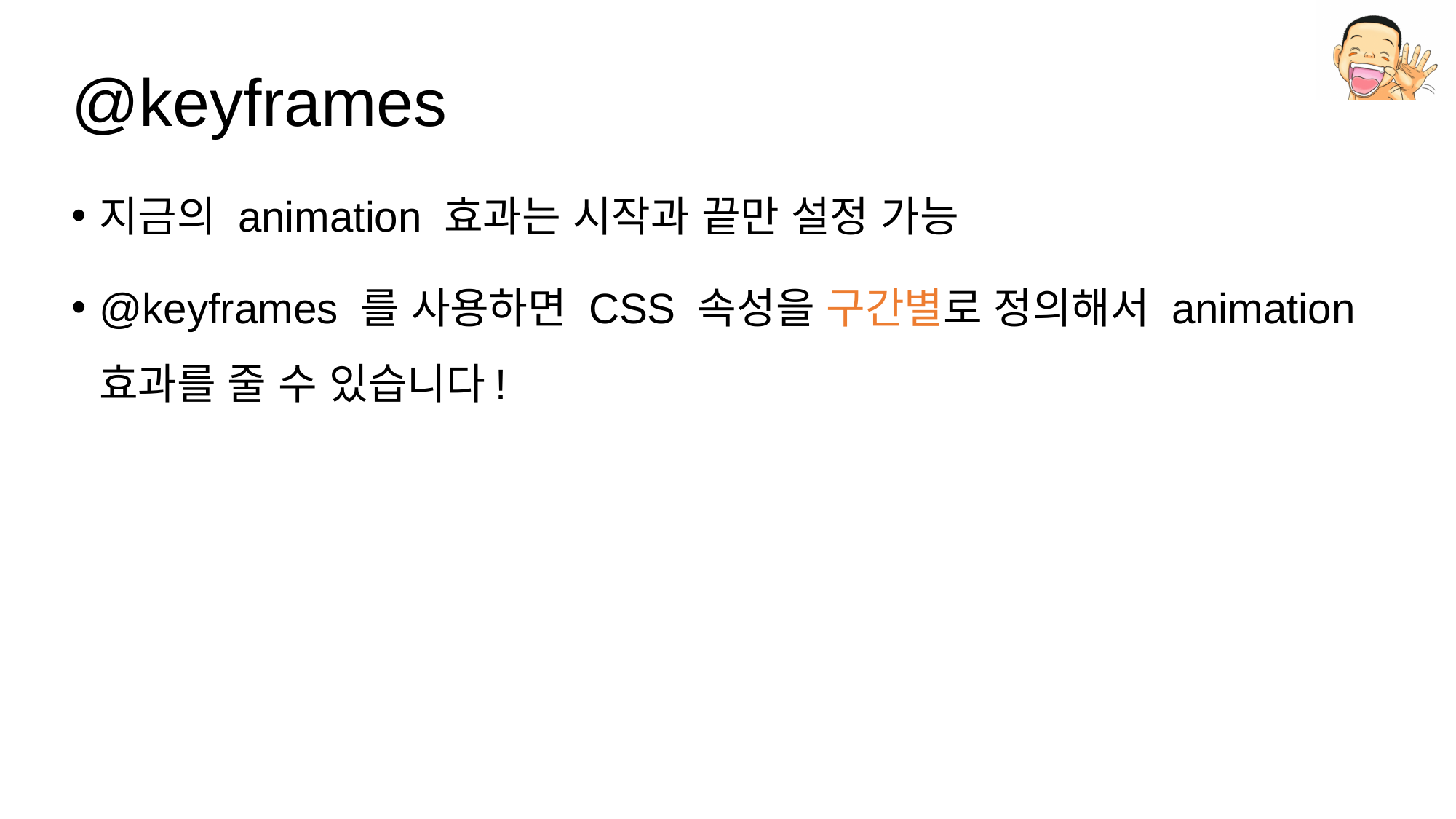

# @keyframes
지금의 animation 효과는 시작과 끝만 설정 가능
@keyframes 를 사용하면 CSS 속성을 구간별로 정의해서 animation 효과를 줄 수 있습니다!